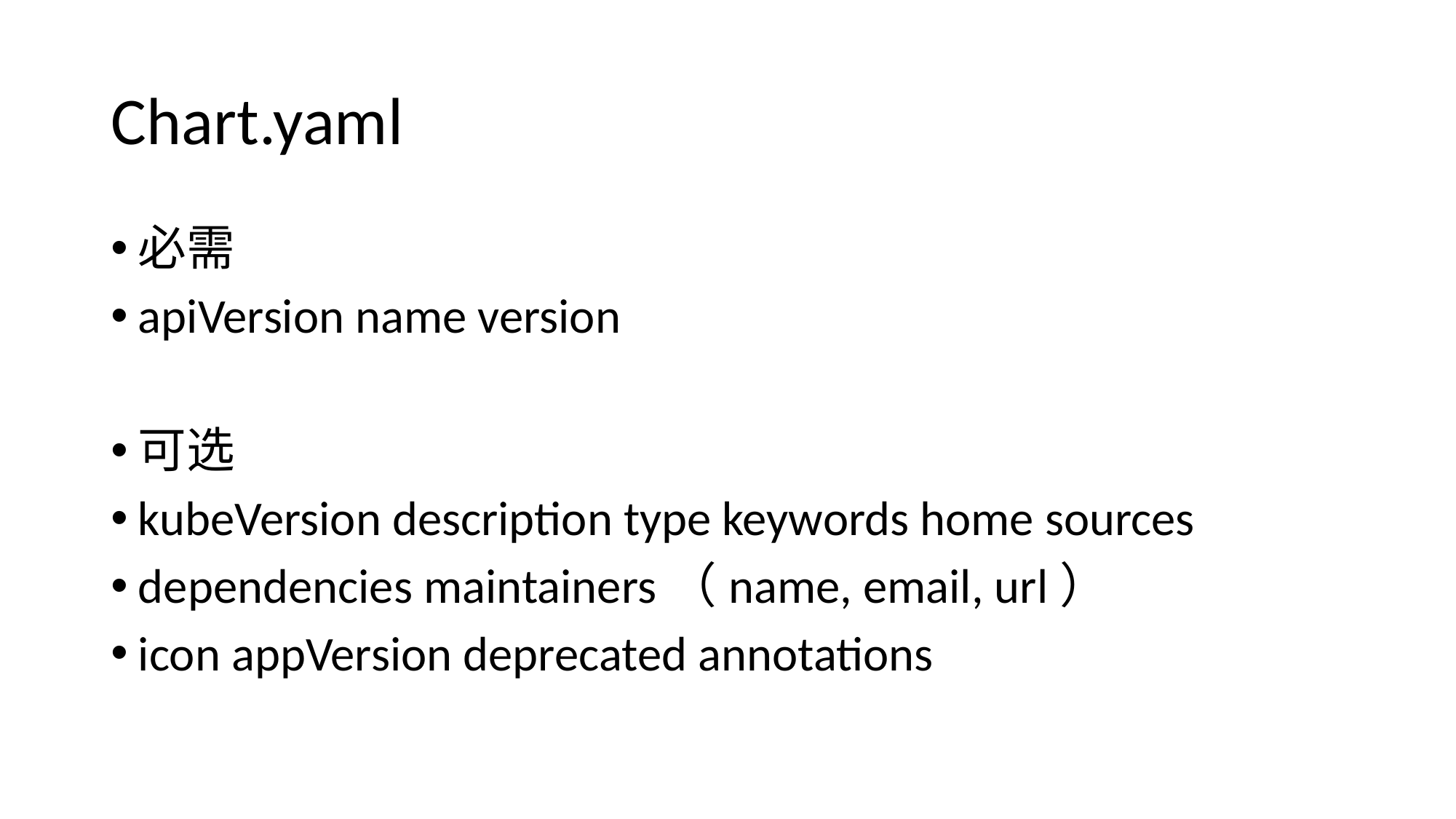

# Chart.yaml
必需
apiVersion name version

可选
kubeVersion description type keywords home sources
dependencies maintainers（name, email, url）
icon appVersion deprecated annotations